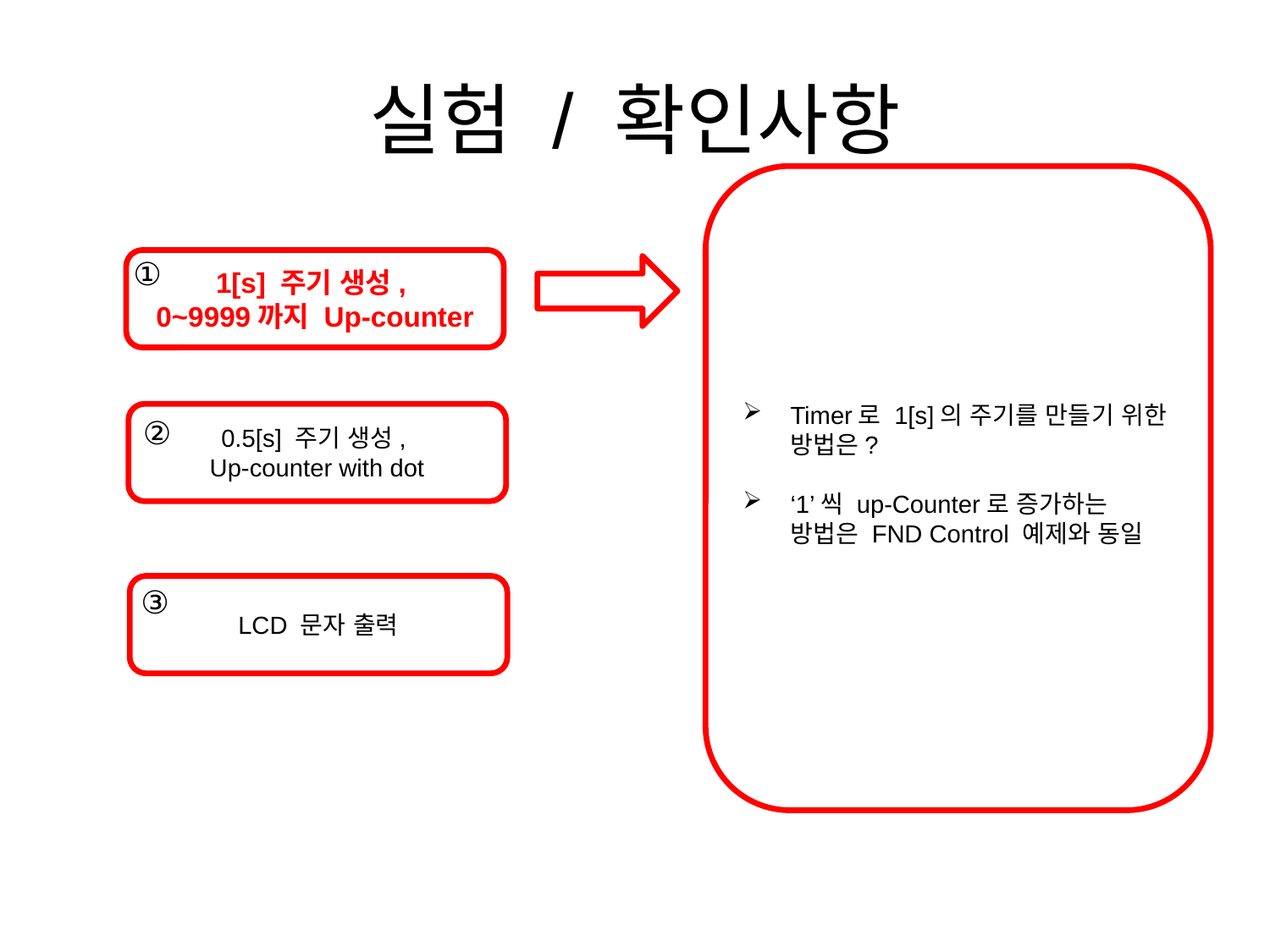

# 실험 / 확인사항
Timer로 1[s]의 주기를 만들기 위한 방법은?

‘1’씩 up-Counter로 증가하는 방법은 FND Control 예제와 동일

①
1[s] 주기 생성,
0~9999까지 Up-counter

0.5[s] 주기 생성,
Up-counter with dot
②
③
LCD 문자 출력